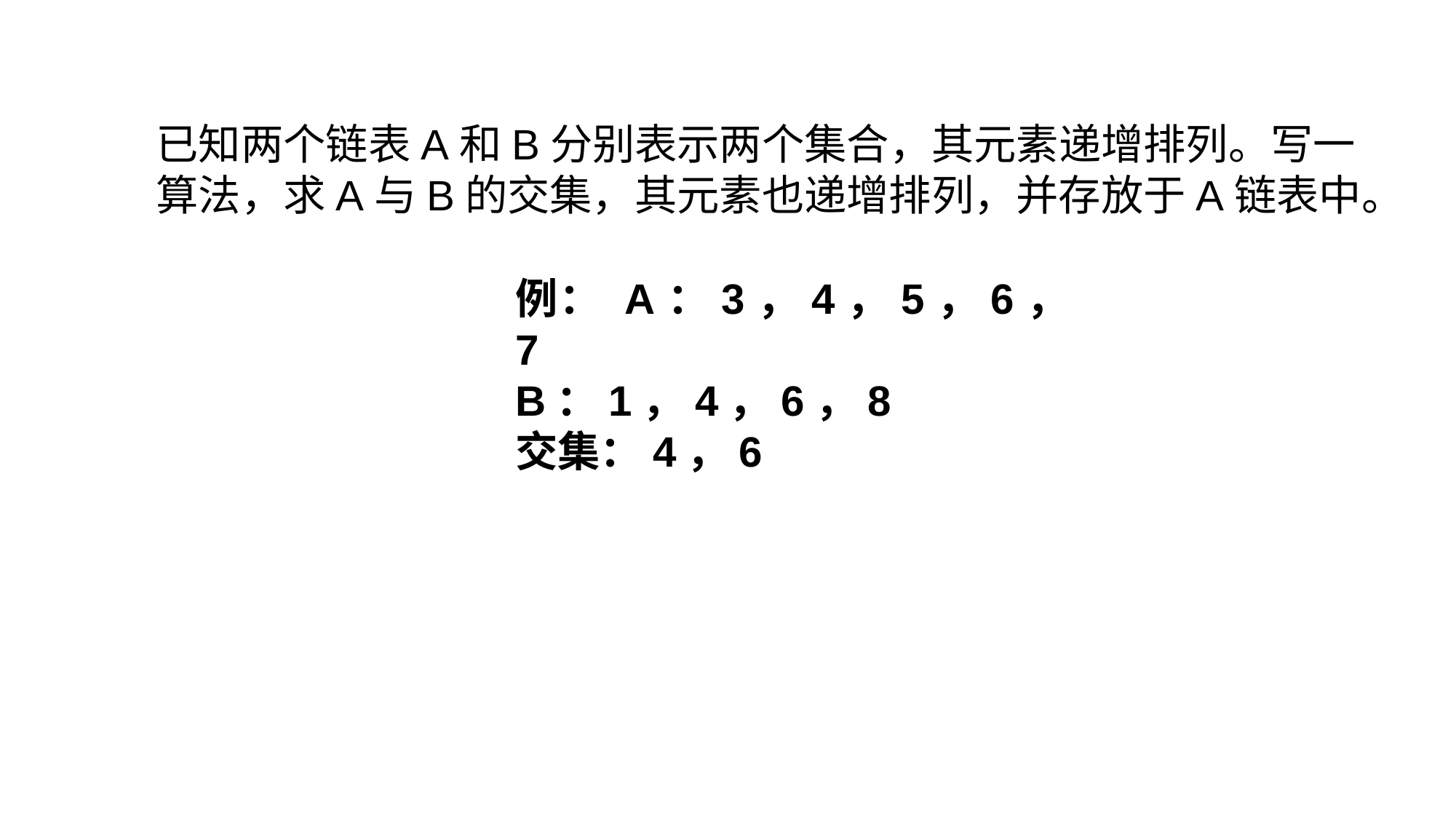

已知两个链表A和B分别表示两个集合，其元素递增排列。写一算法，求A与B的交集，其元素也递增排列，并存放于A链表中。
例： A：3，4，5，6，7
B：1，4，6，8
交集：4，6